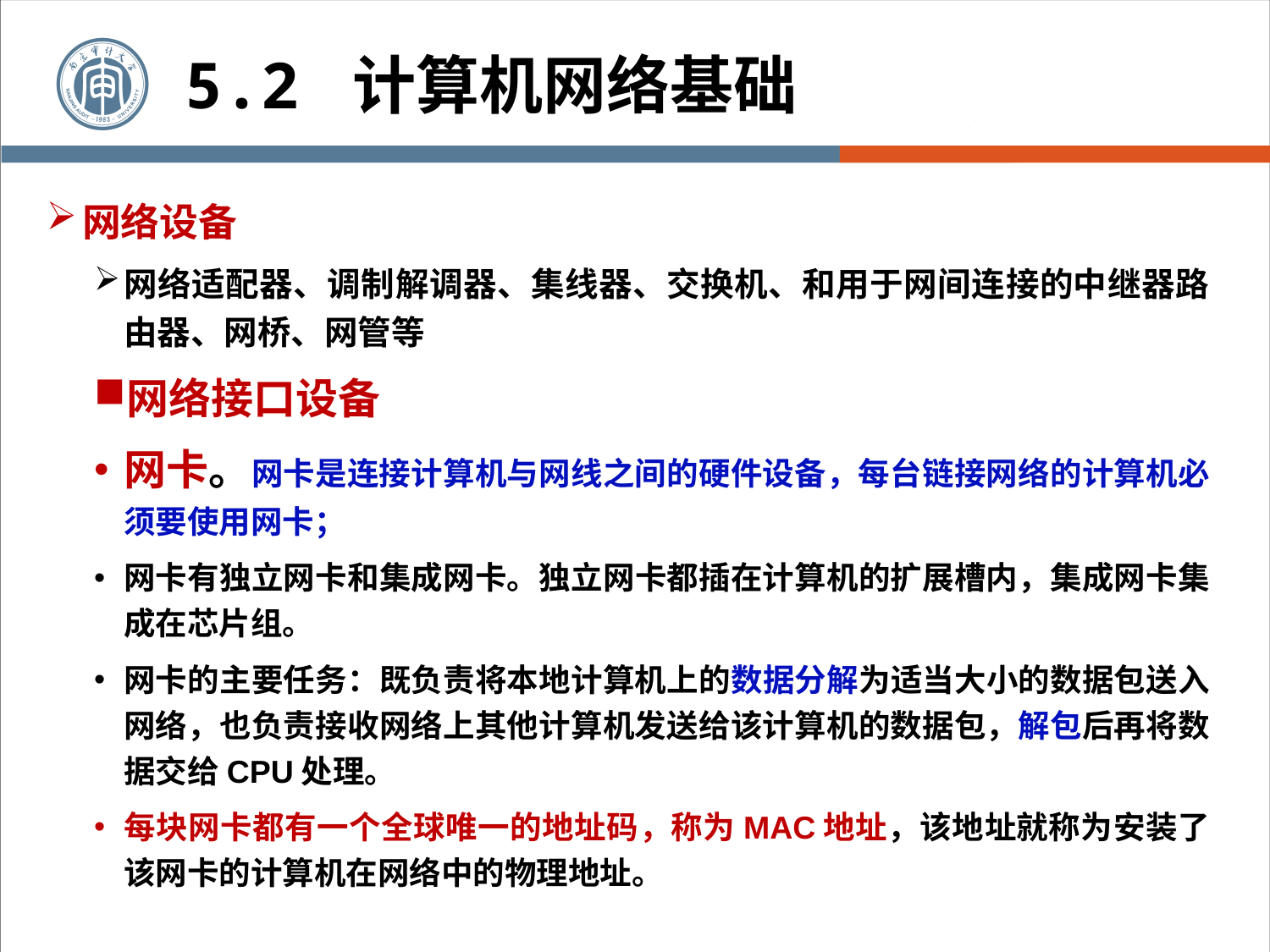

5.2 计算机网络基础
网络设备
网络适配器、调制解调器、集线器、交换机、和用于网间连接的中继器路由器、网桥、网管等
网络接口设备
网卡。网卡是连接计算机与网线之间的硬件设备，每台链接网络的计算机必须要使用网卡；
网卡有独立网卡和集成网卡。独立网卡都插在计算机的扩展槽内，集成网卡集成在芯片组。
网卡的主要任务：既负责将本地计算机上的数据分解为适当大小的数据包送入网络，也负责接收网络上其他计算机发送给该计算机的数据包，解包后再将数据交给CPU处理。
每块网卡都有一个全球唯一的地址码，称为MAC地址，该地址就称为安装了该网卡的计算机在网络中的物理地址。